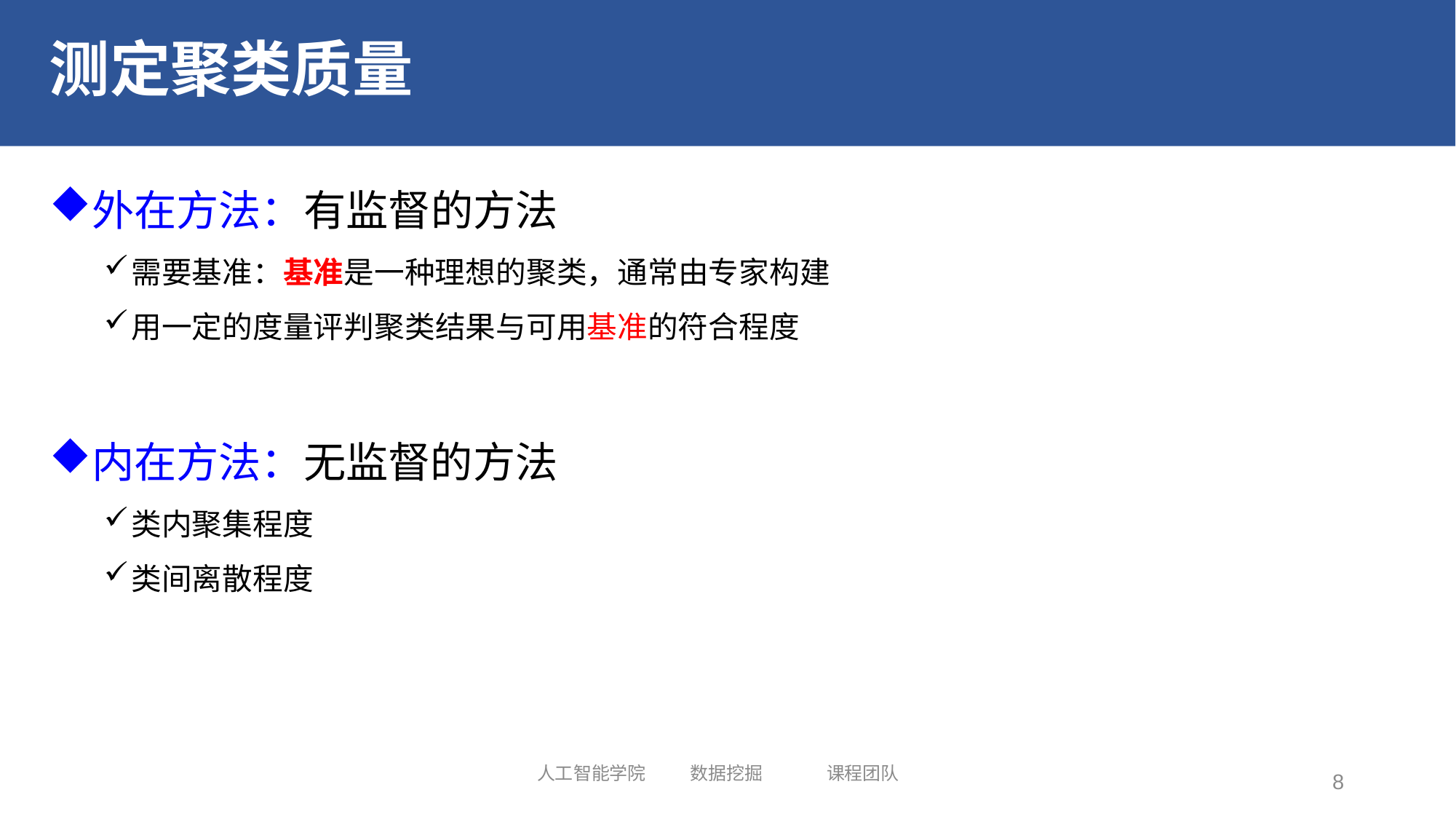

# 测定聚类质量
外在方法：有监督的方法
需要基准：基准是一种理想的聚类，通常由专家构建
用一定的度量评判聚类结果与可用基准的符合程度

内在方法：无监督的方法
类内聚集程度
类间离散程度

人工智能学院           数据挖掘                课程团队
8